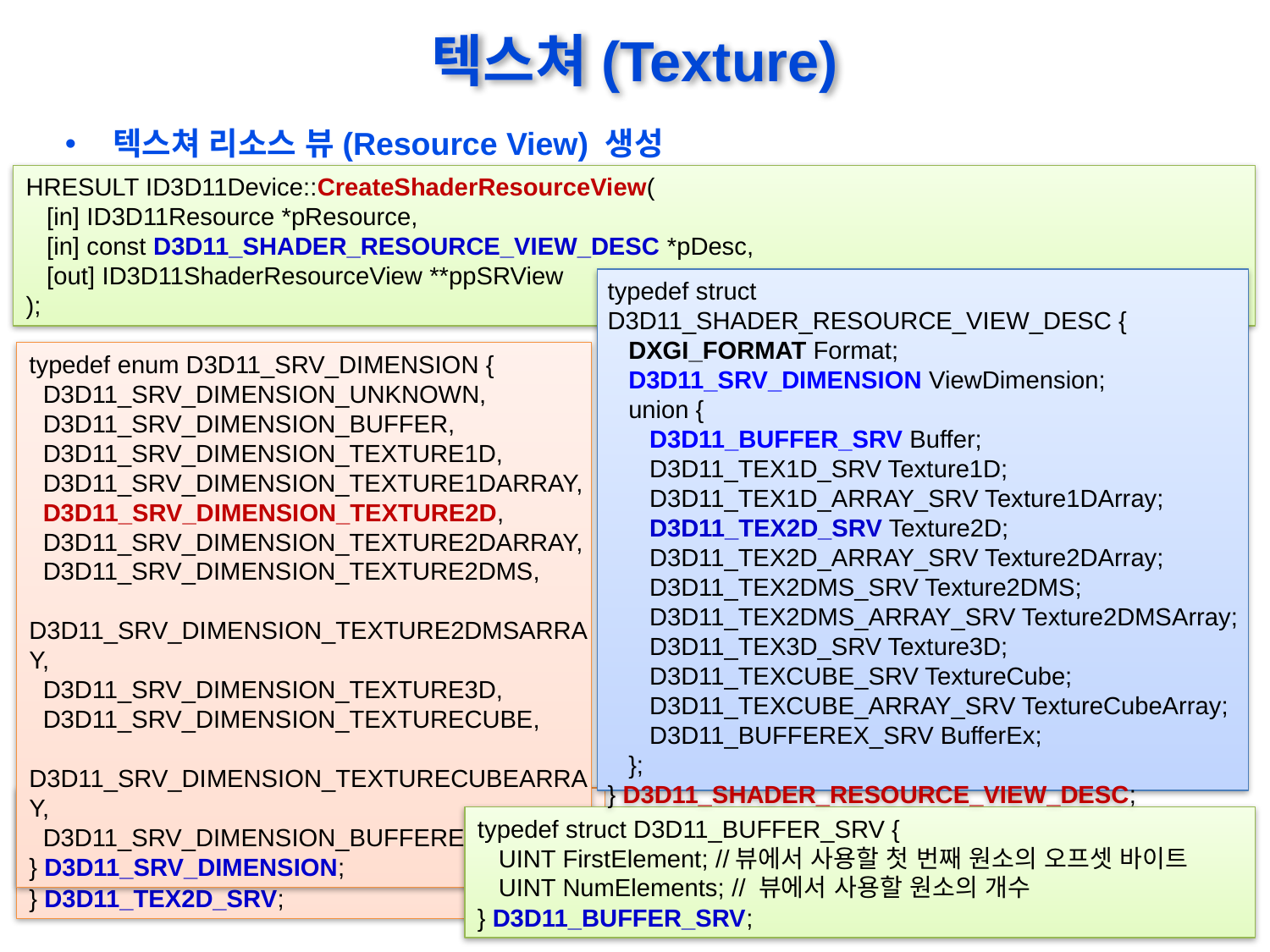

# 텍스쳐(Texture)
텍스쳐 리소스 뷰(Resource View) 생성

HRESULT ID3D11Device::CreateShaderResourceView(
   [in] ID3D11Resource *pResource,
   [in] const D3D11_SHADER_RESOURCE_VIEW_DESC *pDesc,
   [out] ID3D11ShaderResourceView **ppSRView
);
typedef struct D3D11_SHADER_RESOURCE_VIEW_DESC {
   DXGI_FORMAT Format;
   D3D11_SRV_DIMENSION ViewDimension;
   union {
      D3D11_BUFFER_SRV Buffer;
      D3D11_TEX1D_SRV Texture1D;
      D3D11_TEX1D_ARRAY_SRV Texture1DArray;
      D3D11_TEX2D_SRV Texture2D;
      D3D11_TEX2D_ARRAY_SRV Texture2DArray;
      D3D11_TEX2DMS_SRV Texture2DMS;
      D3D11_TEX2DMS_ARRAY_SRV Texture2DMSArray;
      D3D11_TEX3D_SRV Texture3D;
      D3D11_TEXCUBE_SRV TextureCube;
      D3D11_TEXCUBE_ARRAY_SRV TextureCubeArray;
      D3D11_BUFFEREX_SRV BufferEx;
   };
} D3D11_SHADER_RESOURCE_VIEW_DESC;
typedef enum D3D11_SRV_DIMENSION {
  D3D11_SRV_DIMENSION_UNKNOWN,
  D3D11_SRV_DIMENSION_BUFFER,
  D3D11_SRV_DIMENSION_TEXTURE1D,
  D3D11_SRV_DIMENSION_TEXTURE1DARRAY,
  D3D11_SRV_DIMENSION_TEXTURE2D,
  D3D11_SRV_DIMENSION_TEXTURE2DARRAY,
  D3D11_SRV_DIMENSION_TEXTURE2DMS,
  D3D11_SRV_DIMENSION_TEXTURE2DMSARRAY,
  D3D11_SRV_DIMENSION_TEXTURE3D,
  D3D11_SRV_DIMENSION_TEXTURECUBE,
  D3D11_SRV_DIMENSION_TEXTURECUBEARRAY,
  D3D11_SRV_DIMENSION_BUFFEREX
} D3D11_SRV_DIMENSION;
typedef struct D3D11_TEX2D_SRV {
   UINT MostDetailedMip;
   UINT MipLevels;
} D3D11_TEX2D_SRV;
typedef struct D3D11_BUFFER_SRV {
   UINT FirstElement; //뷰에서 사용할 첫 번째 원소의 오프셋 바이트
   UINT NumElements; // 뷰에서 사용할 원소의 개수
} D3D11_BUFFER_SRV;